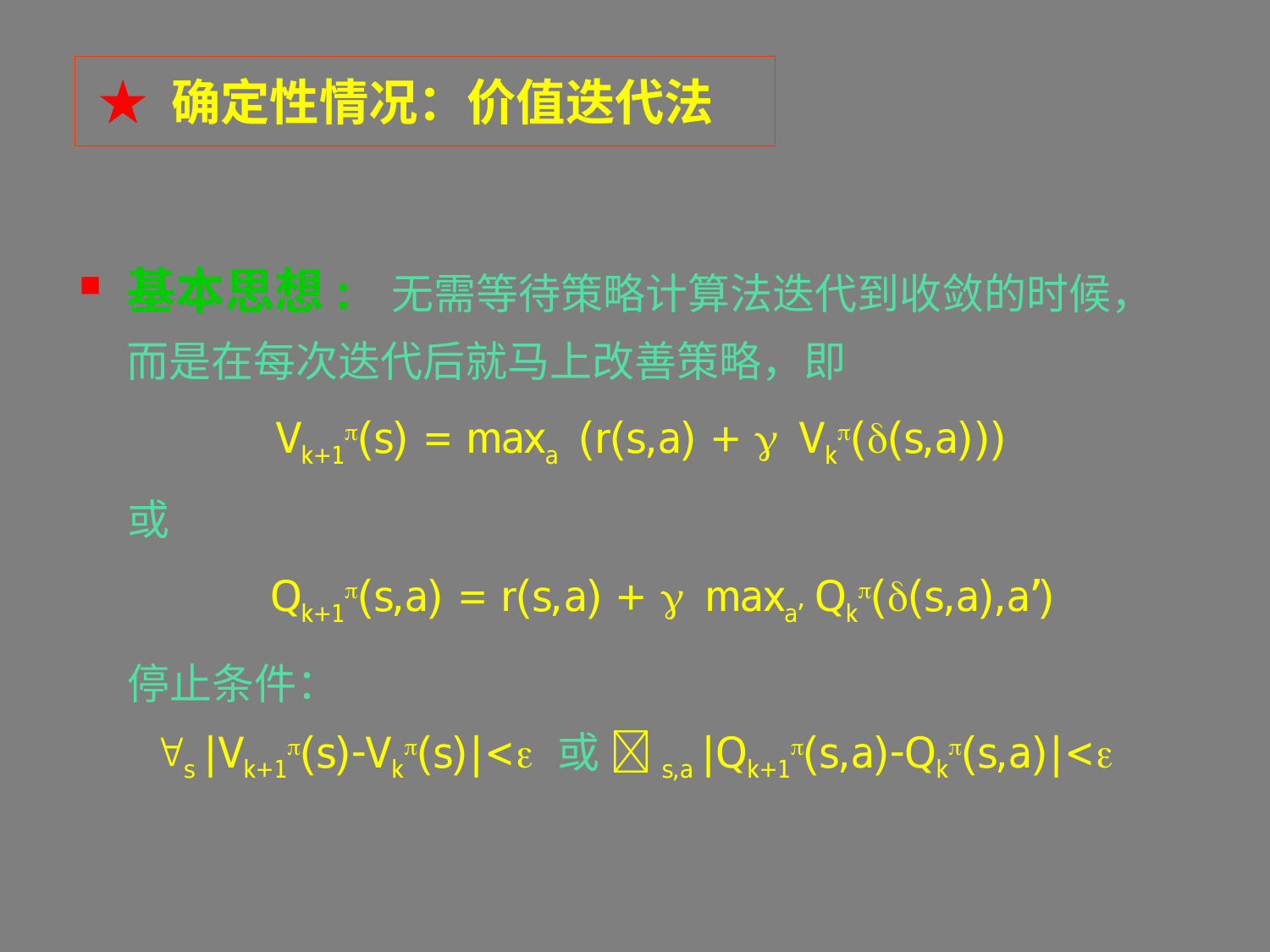

★ 确定性情况：价值迭代法
基本思想:  无需等待策略计算法迭代到收敛的时候，而是在每次迭代后就马上改善策略，即
               Vk+1π(s) = maxa (r(s,a) + γ Vkπ(δ(s,a)))
    或
	           Qk+1π(s,a) = r(s,a) + γ maxa’ Qkπ(δ(s,a),a’)

停止条件：
  ∀s |Vk+1π(s)-Vkπ(s)|<ε 或 ∀s,a |Qk+1π(s,a)-Qkπ(s,a)|<ε